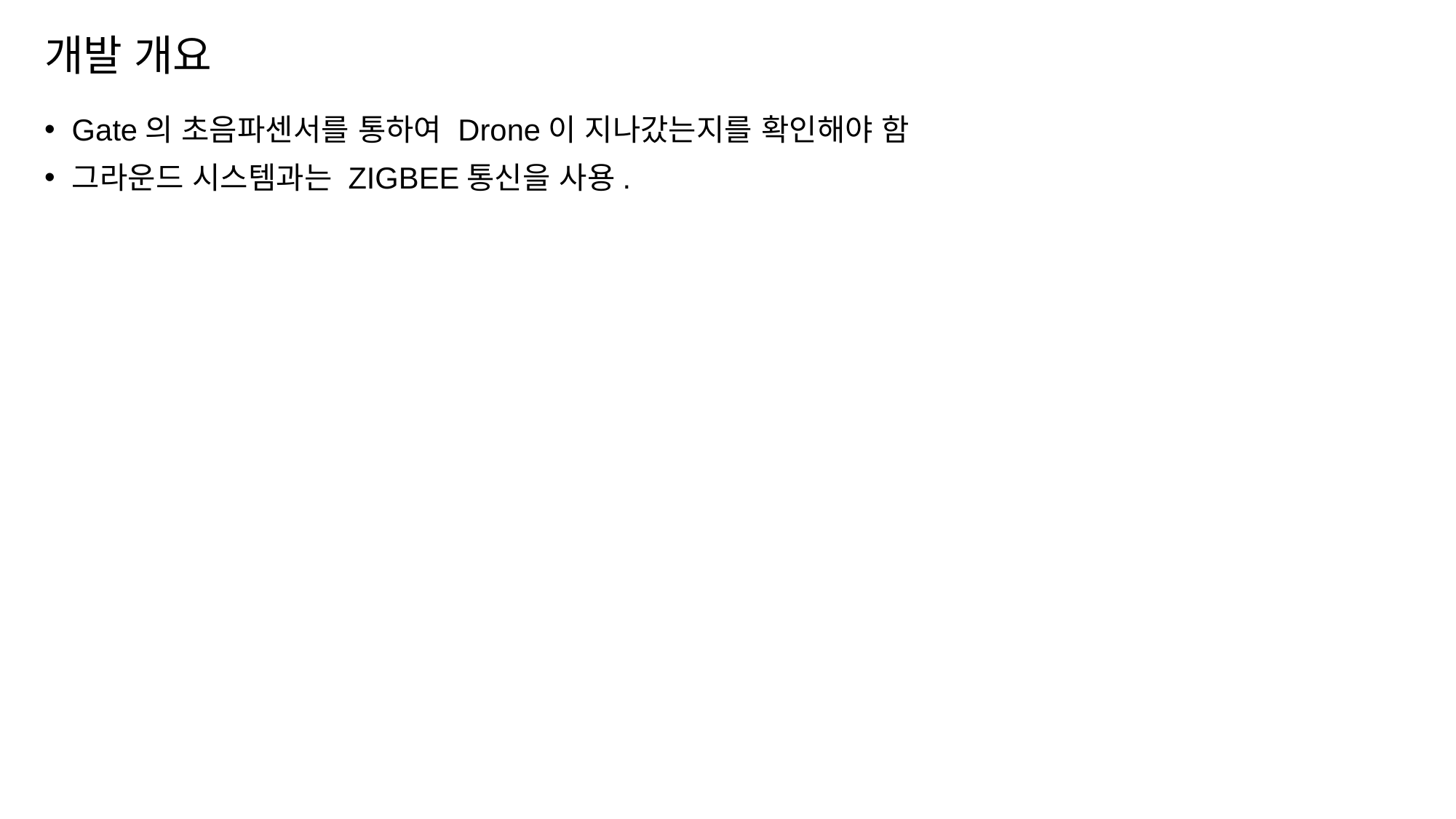

# 개발 개요
Gate의 초음파센서를 통하여 Drone이 지나갔는지를 확인해야 함
그라운드 시스템과는 ZIGBEE통신을 사용.